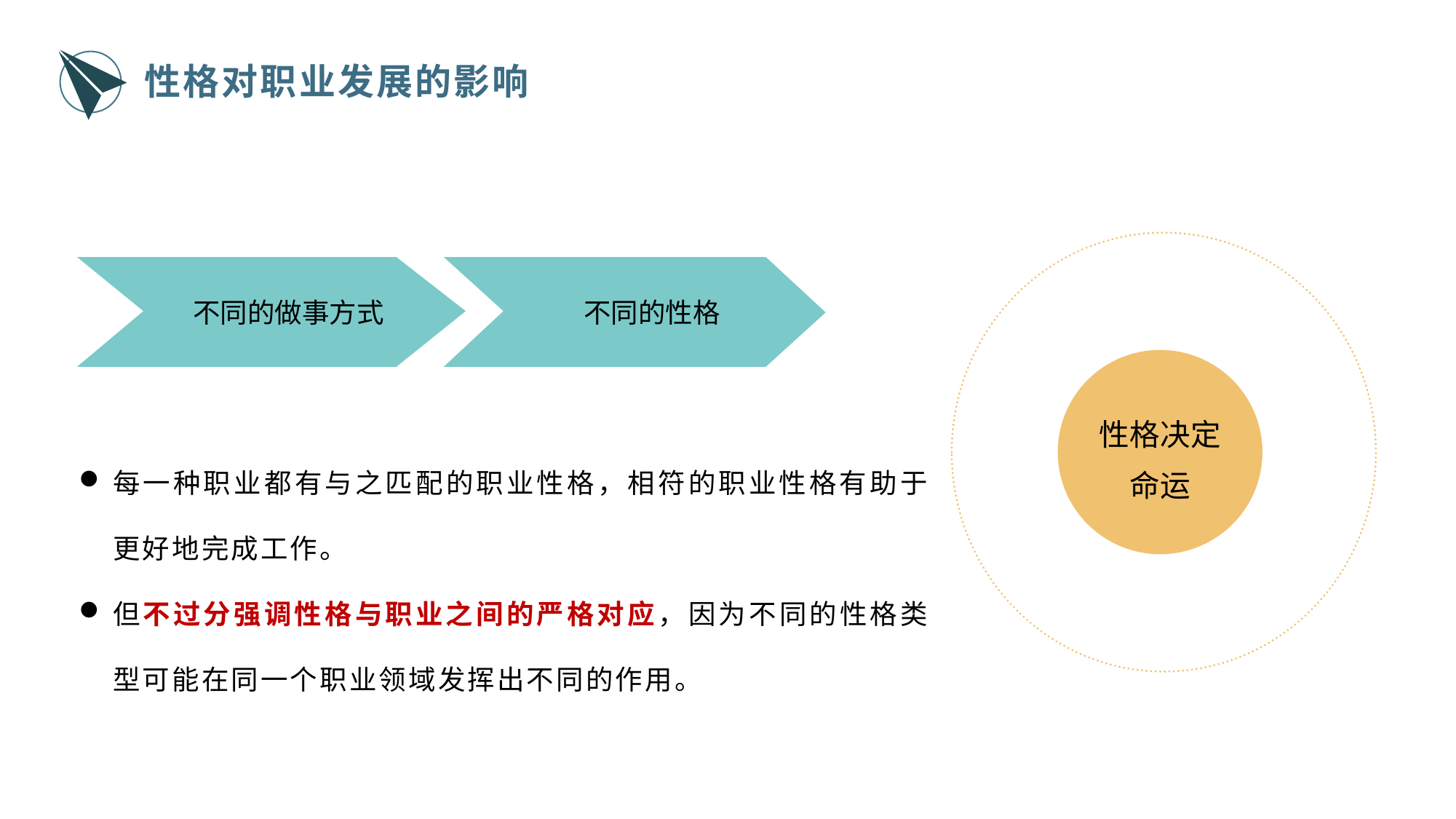

性格对职业发展的影响

不同的做事方式
不同的性格
性格决定命运
每一种职业都有与之匹配的职业性格，相符的职业性格有助于更好地完成工作。
但不过分强调性格与职业之间的严格对应，因为不同的性格类型可能在同一个职业领域发挥出不同的作用。